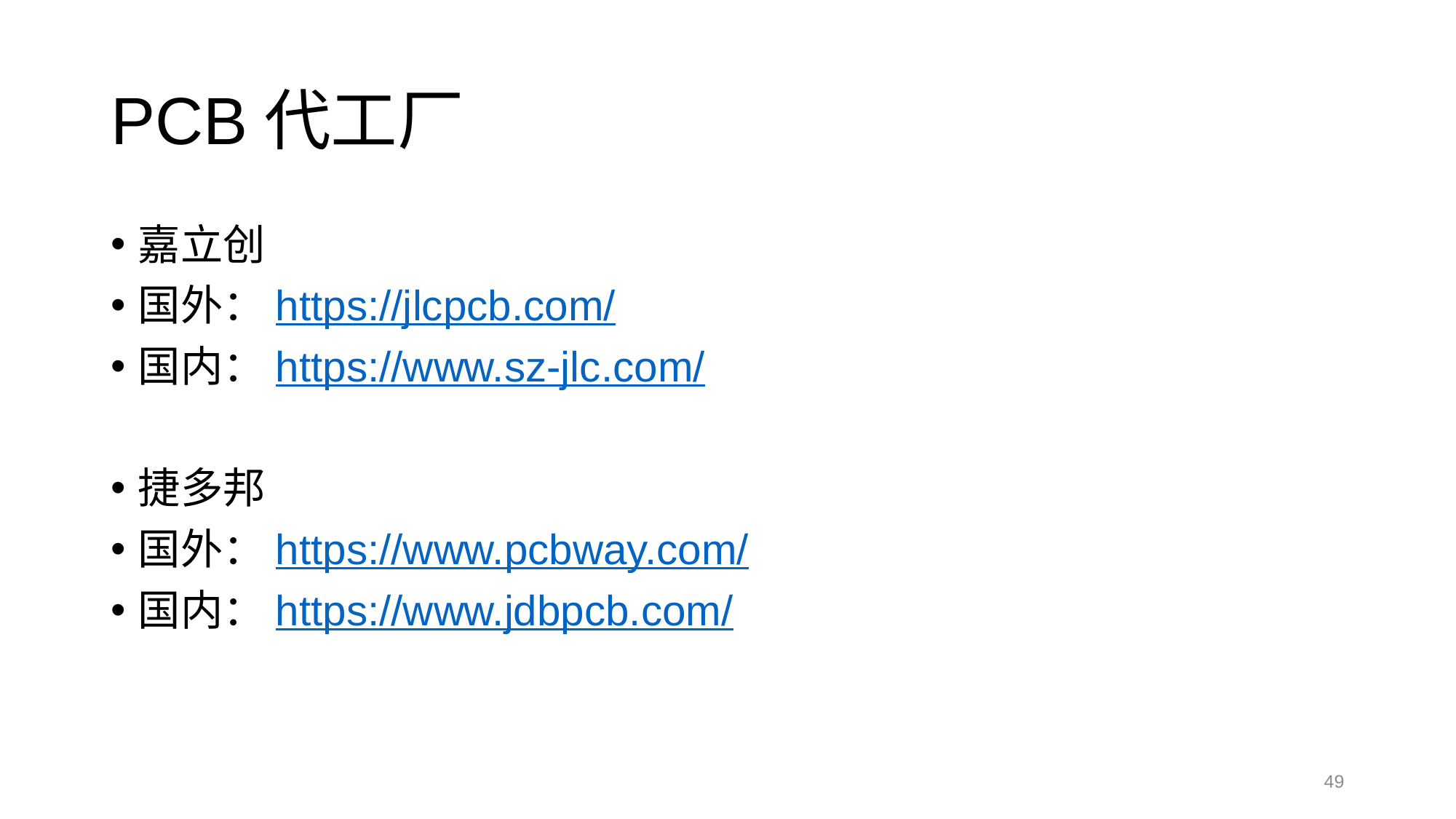

# PCB代工厂
嘉立创
国外：https://jlcpcb.com/
国内：https://www.sz-jlc.com/

捷多邦
国外：https://www.pcbway.com/
国内：https://www.jdbpcb.com/

49